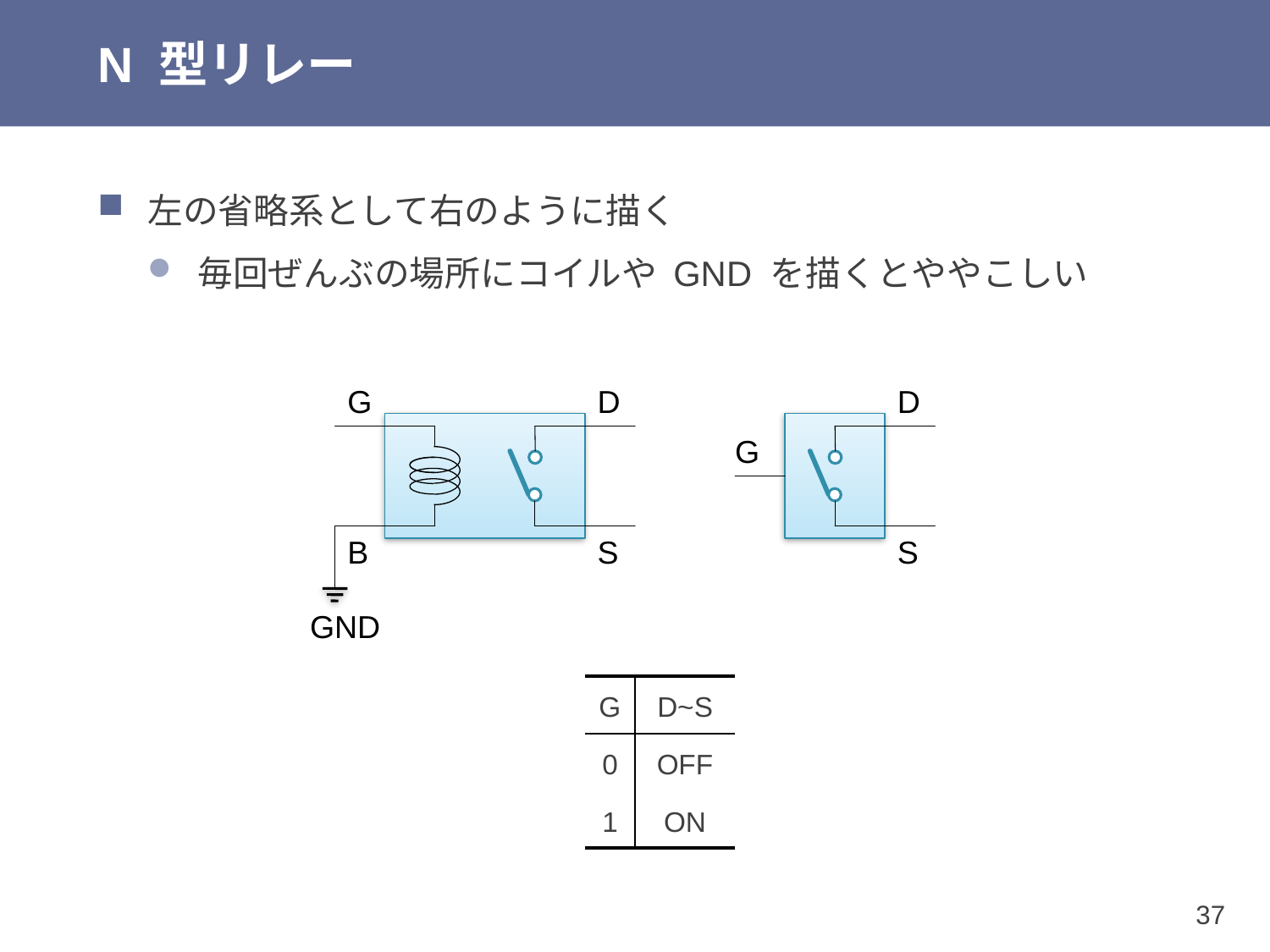

# N 型リレー
左の省略系として右のように描く
毎回ぜんぶの場所にコイルや GND を描くとややこしい
G
D

B
S
GND
D

G

S
| G | D~S |
| --- | --- |
| 0 | OFF |
| 1 | ON |